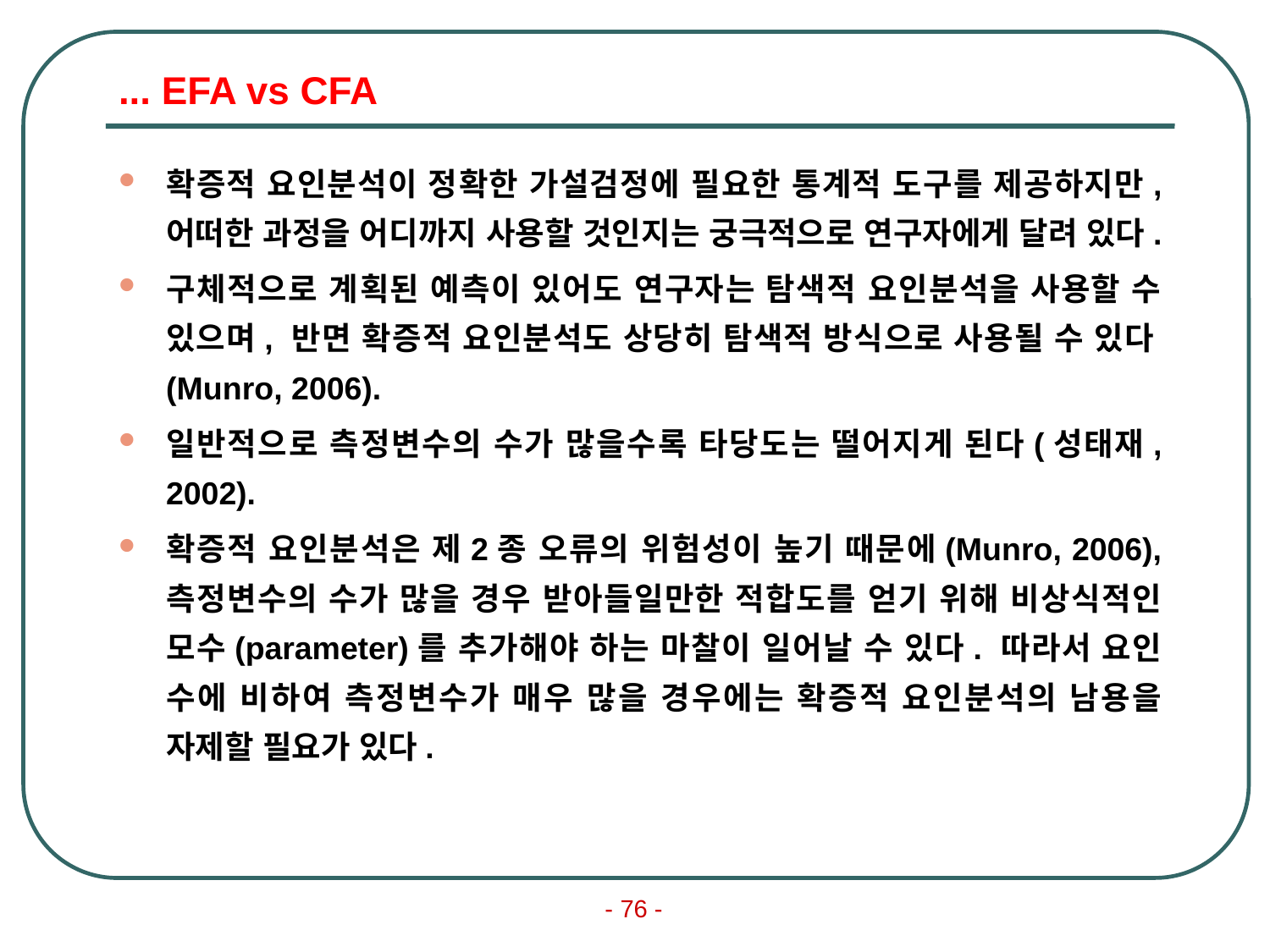

# ... EFA vs CFA
확증적 요인분석이 정확한 가설검정에 필요한 통계적 도구를 제공하지만, 어떠한 과정을 어디까지 사용할 것인지는 궁극적으로 연구자에게 달려 있다.
구체적으로 계획된 예측이 있어도 연구자는 탐색적 요인분석을 사용할 수 있으며, 반면 확증적 요인분석도 상당히 탐색적 방식으로 사용될 수 있다(Munro, 2006).
일반적으로 측정변수의 수가 많을수록 타당도는 떨어지게 된다(성태재, 2002).
확증적 요인분석은 제2종 오류의 위험성이 높기 때문에(Munro, 2006), 측정변수의 수가 많을 경우 받아들일만한 적합도를 얻기 위해 비상식적인 모수(parameter)를 추가해야 하는 마찰이 일어날 수 있다. 따라서 요인 수에 비하여 측정변수가 매우 많을 경우에는 확증적 요인분석의 남용을 자제할 필요가 있다.

- 76 -